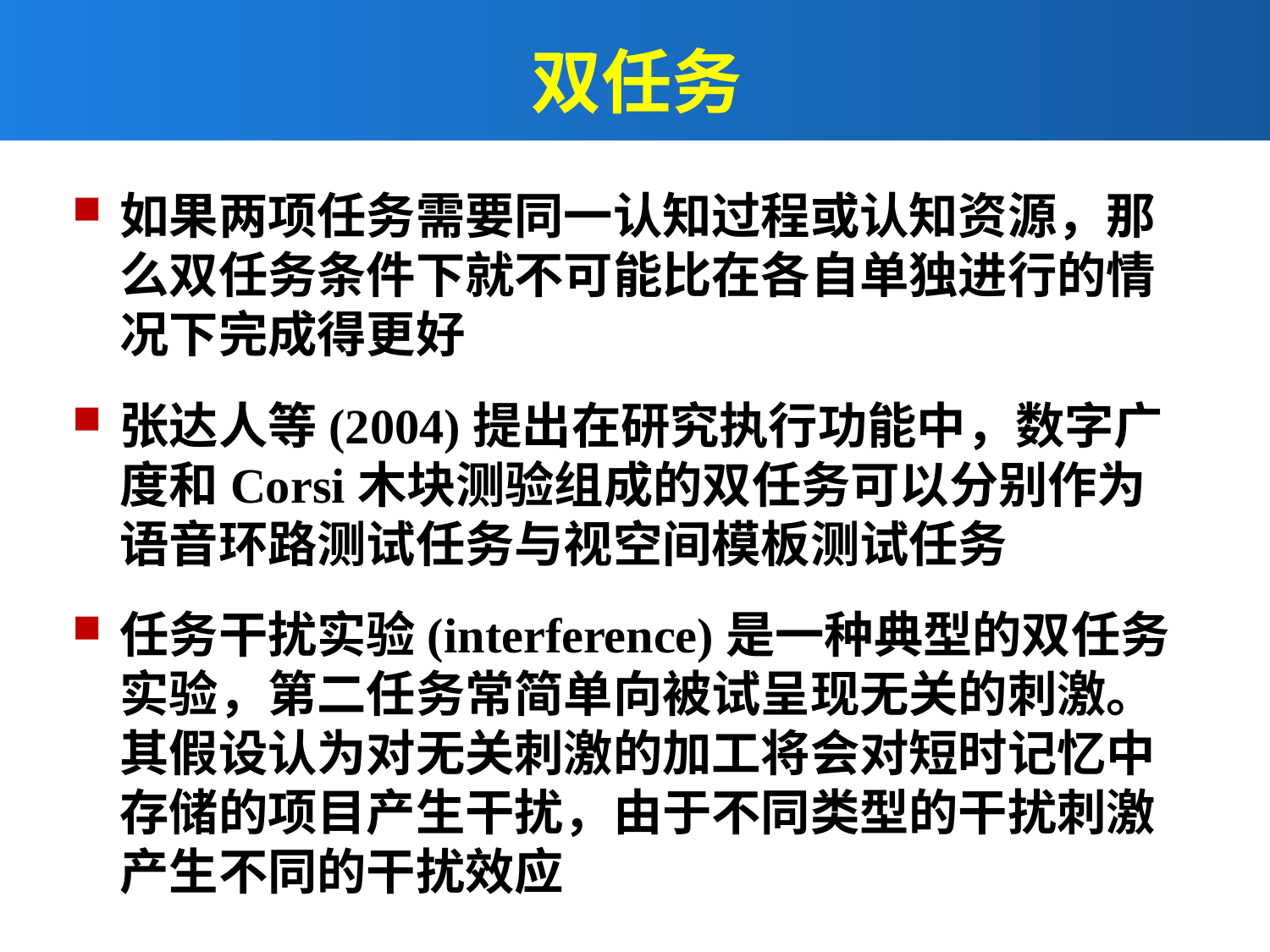

# 双任务
如果两项任务需要同一认知过程或认知资源，那么双任务条件下就不可能比在各自单独进行的情况下完成得更好
张达人等(2004)提出在研究执行功能中，数字广度和Corsi木块测验组成的双任务可以分别作为语音环路测试任务与视空间模板测试任务
任务干扰实验(interference)是一种典型的双任务实验，第二任务常简单向被试呈现无关的刺激。其假设认为对无关刺激的加工将会对短时记忆中存储的项目产生干扰，由于不同类型的干扰刺激产生不同的干扰效应